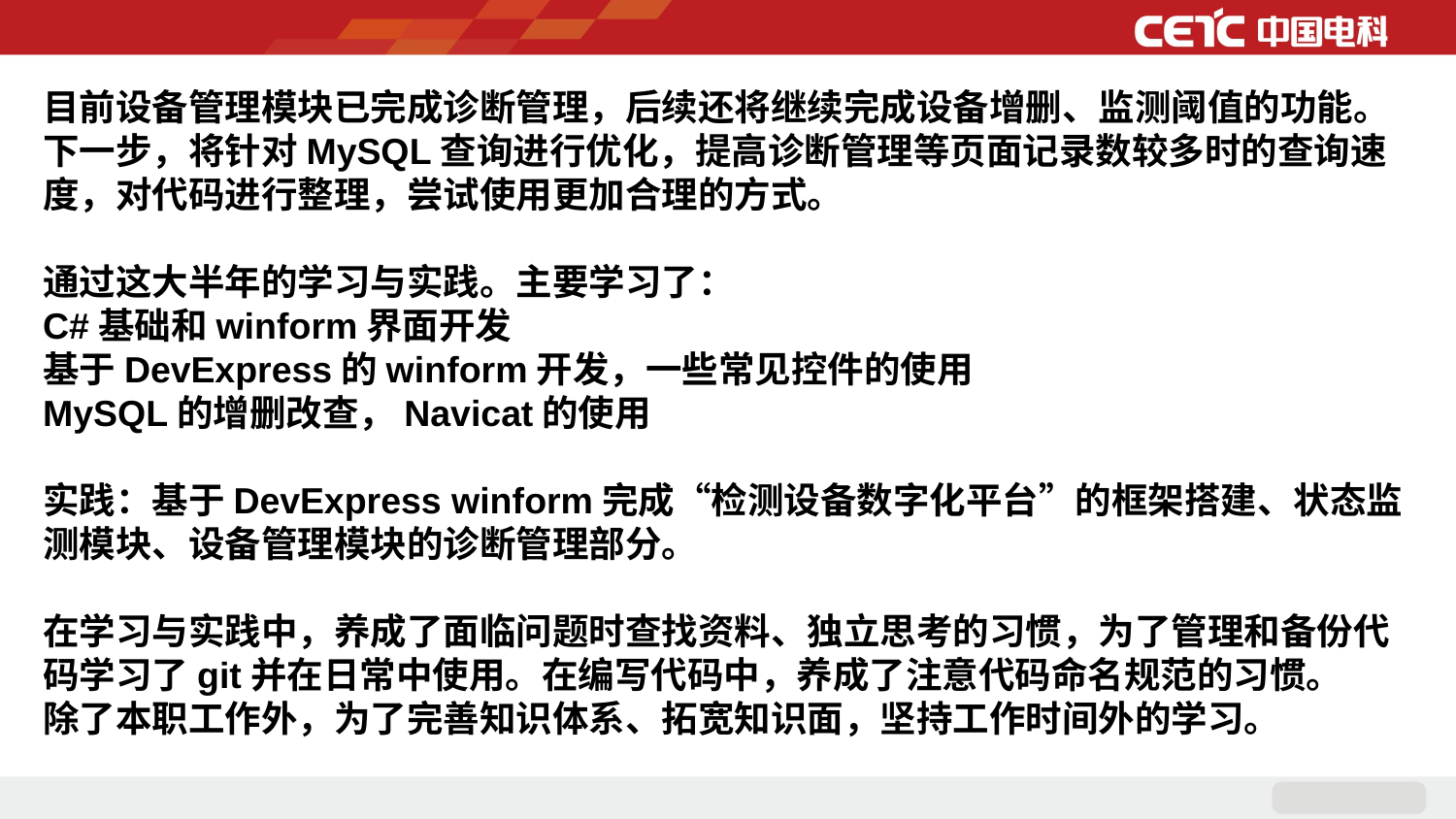

目前设备管理模块已完成诊断管理，后续还将继续完成设备增删、监测阈值的功能。
下一步，将针对MySQL查询进行优化，提高诊断管理等页面记录数较多时的查询速度，对代码进行整理，尝试使用更加合理的方式。

通过这大半年的学习与实践。主要学习了：
C#基础和winform界面开发
基于DevExpress的winform开发，一些常见控件的使用
MySQL的增删改查，Navicat的使用

实践：基于DevExpress winform完成“检测设备数字化平台”的框架搭建、状态监测模块、设备管理模块的诊断管理部分。

在学习与实践中，养成了面临问题时查找资料、独立思考的习惯，为了管理和备份代码学习了git并在日常中使用。在编写代码中，养成了注意代码命名规范的习惯。
除了本职工作外，为了完善知识体系、拓宽知识面，坚持工作时间外的学习。